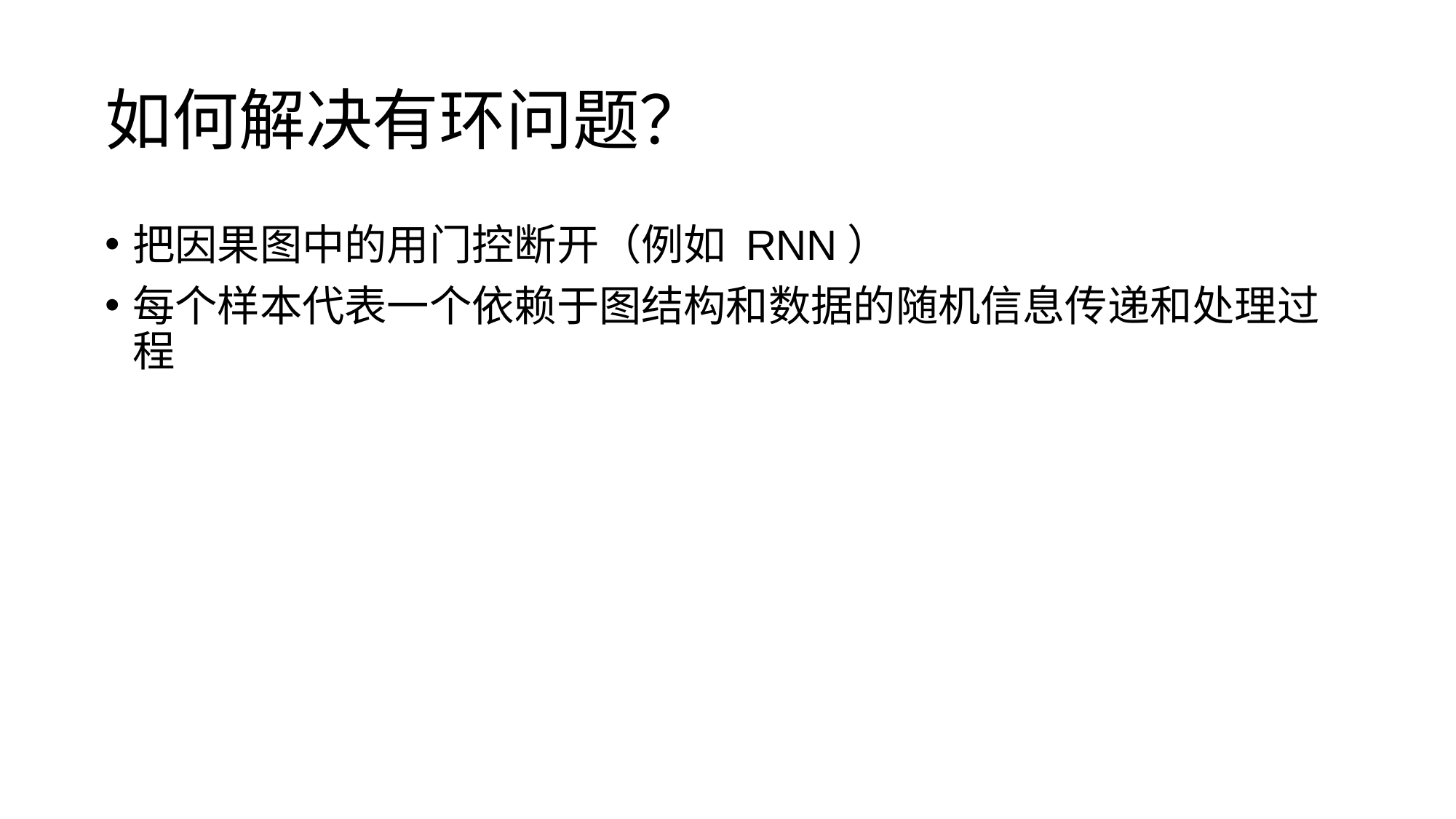

# 如何解决有环问题？
把因果图中的用门控断开（例如 RNN）
每个样本代表一个依赖于图结构和数据的随机信息传递和处理过程